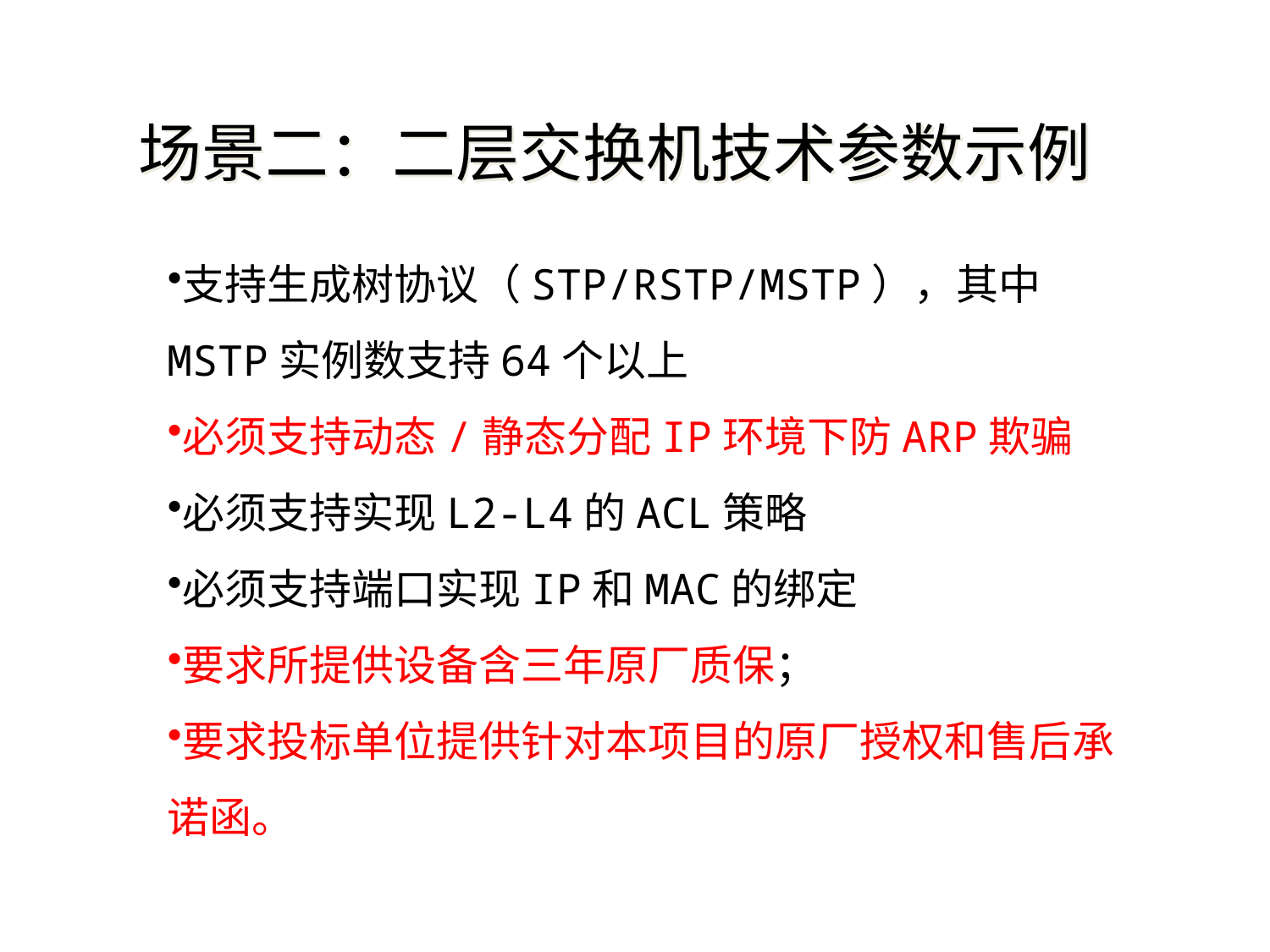

场景二：二层交换机技术参数示例
支持生成树协议（STP/RSTP/MSTP），其中MSTP实例数支持64个以上
必须支持动态/静态分配IP环境下防ARP欺骗
必须支持实现L2-L4的ACL策略
必须支持端口实现IP和MAC的绑定
要求所提供设备含三年原厂质保；
要求投标单位提供针对本项目的原厂授权和售后承诺函。